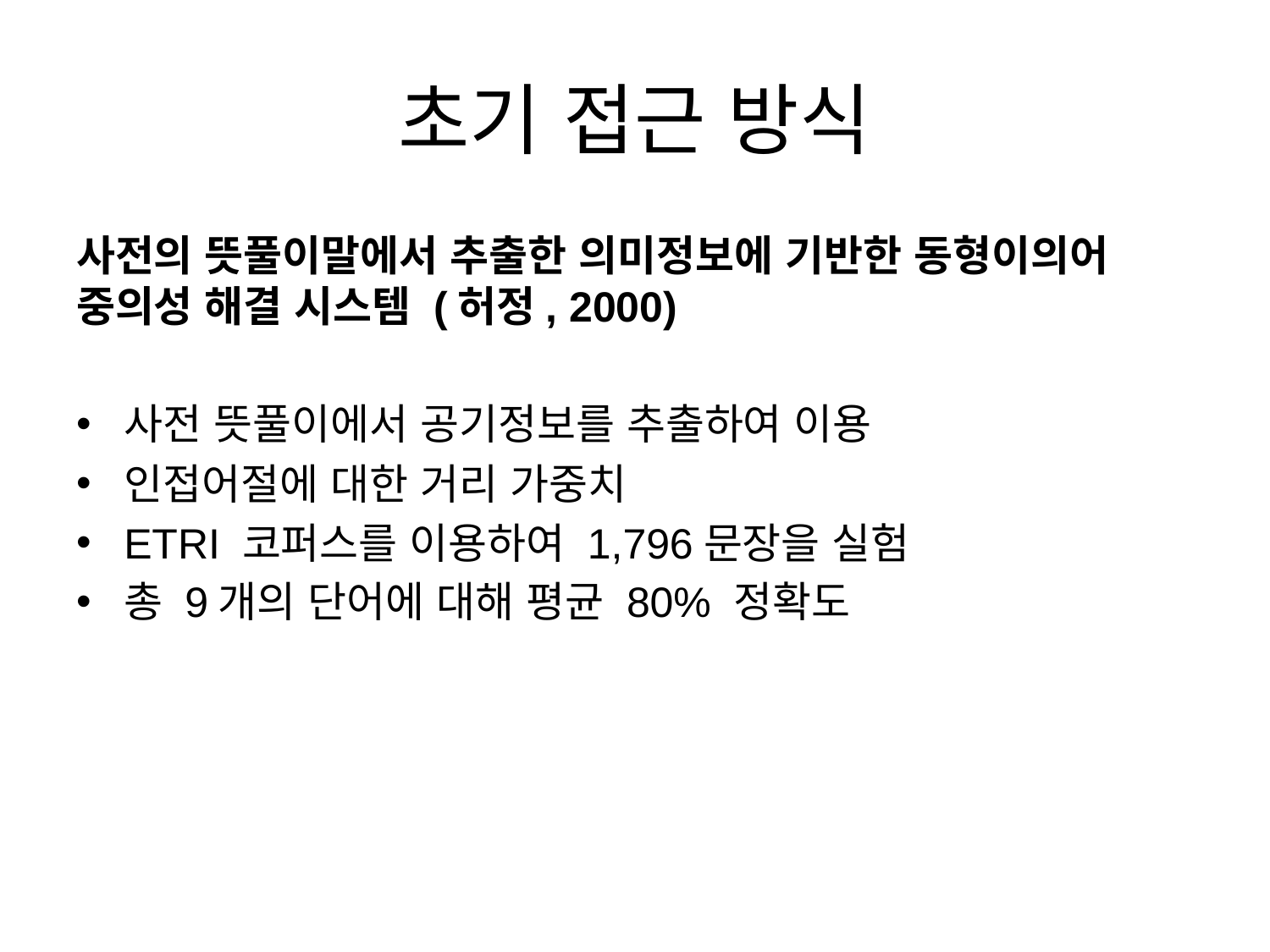

# 초기 접근 방식
사전의 뜻풀이말에서 추출한 의미정보에 기반한 동형이의어 중의성 해결 시스템 (허정, 2000)

사전 뜻풀이에서 공기정보를 추출하여 이용
인접어절에 대한 거리 가중치
ETRI 코퍼스를 이용하여 1,796문장을 실험
총 9개의 단어에 대해 평균 80% 정확도